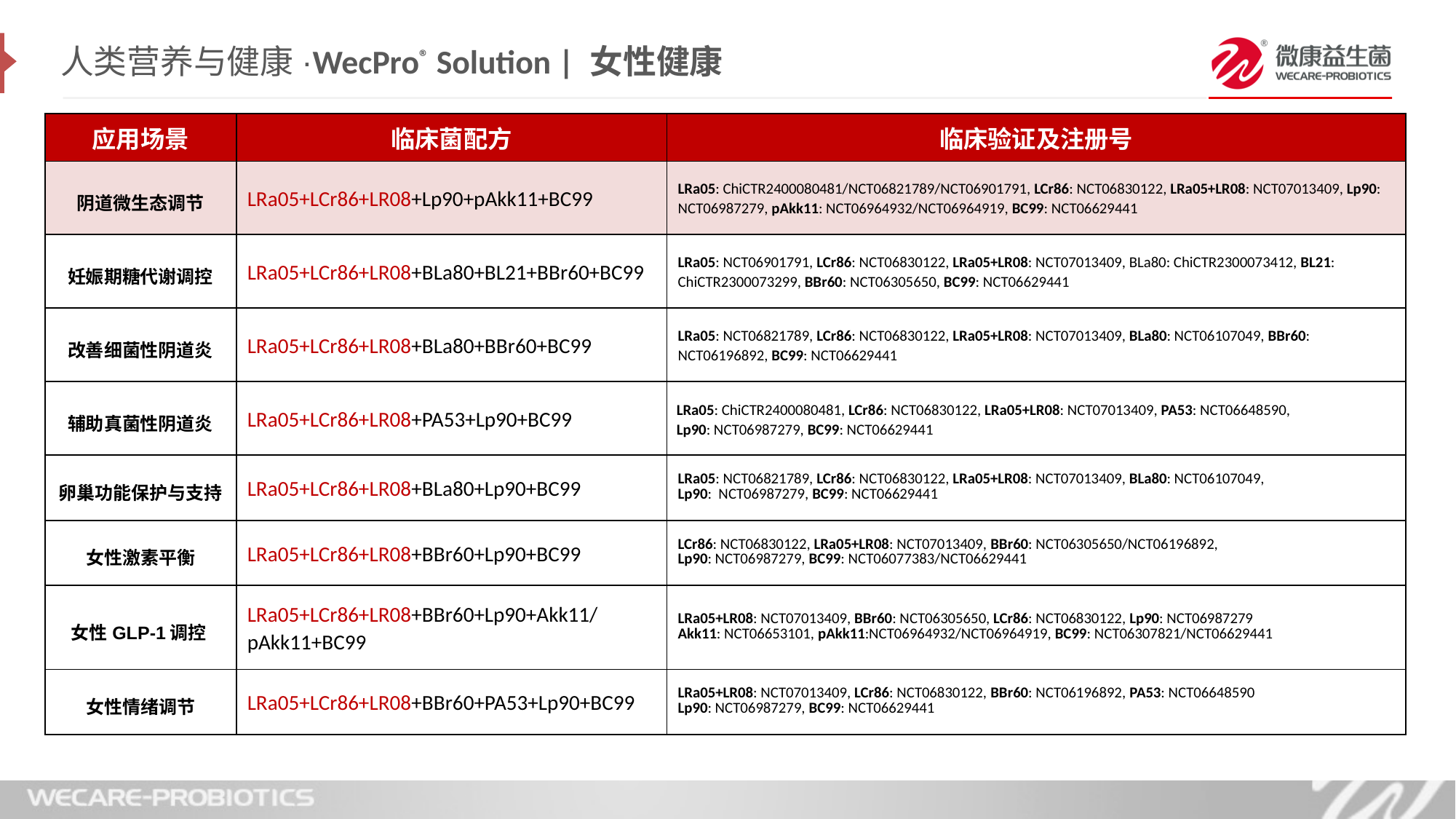

人类营养与健康·WecPro® Solution | 女性健康
| 应用场景 | 临床菌配方 | 临床验证及注册号 |
| --- | --- | --- |
| 阴道微生态调节 | LRa05+LCr86+LR08+Lp90+pAkk11+BC99 | LRa05: ChiCTR2400080481/NCT06821789/NCT06901791, LCr86: NCT06830122, LRa05+LR08: NCT07013409, Lp90: NCT06987279, pAkk11: NCT06964932/NCT06964919, BC99: NCT06629441 |
| 妊娠期糖代谢调控 | LRa05+LCr86+LR08+BLa80+BL21+BBr60+BC99 | LRa05: NCT06901791, LCr86: NCT06830122, LRa05+LR08: NCT07013409, BLa80: ChiCTR2300073412, BL21: ChiCTR2300073299, BBr60: NCT06305650, BC99: NCT06629441 |
| 改善细菌性阴道炎 | LRa05+LCr86+LR08+BLa80+BBr60+BC99 | LRa05: NCT06821789, LCr86: NCT06830122, LRa05+LR08: NCT07013409, BLa80: NCT06107049, BBr60: NCT06196892, BC99: NCT06629441 |
| 辅助真菌性阴道炎 | LRa05+LCr86+LR08+PA53+Lp90+BC99 | LRa05: ChiCTR2400080481, LCr86: NCT06830122, LRa05+LR08: NCT07013409, PA53: NCT06648590, Lp90: NCT06987279, BC99: NCT06629441 |
| 卵巢功能保护与支持 | LRa05+LCr86+LR08+BLa80+Lp90+BC99 | LRa05: NCT06821789, LCr86: NCT06830122, LRa05+LR08: NCT07013409, BLa80: NCT06107049, Lp90: NCT06987279, BC99: NCT06629441 |
| 女性激素平衡 | LRa05+LCr86+LR08+BBr60+Lp90+BC99 | LCr86: NCT06830122, LRa05+LR08: NCT07013409, BBr60: NCT06305650/NCT06196892, Lp90: NCT06987279, BC99: NCT06077383/NCT06629441 |
| 女性GLP-1调控 | LRa05+LCr86+LR08+BBr60+Lp90+Akk11/pAkk11+BC99 | LRa05+LR08: NCT07013409, BBr60: NCT06305650, LCr86: NCT06830122, Lp90: NCT06987279 Akk11: NCT06653101, pAkk11:NCT06964932/NCT06964919, BC99: NCT06307821/NCT06629441 |
| 女性情绪调节 | LRa05+LCr86+LR08+BBr60+PA53+Lp90+BC99 | LRa05+LR08: NCT07013409, LCr86: NCT06830122, BBr60: NCT06196892, PA53: NCT06648590 Lp90: NCT06987279, BC99: NCT06629441 |